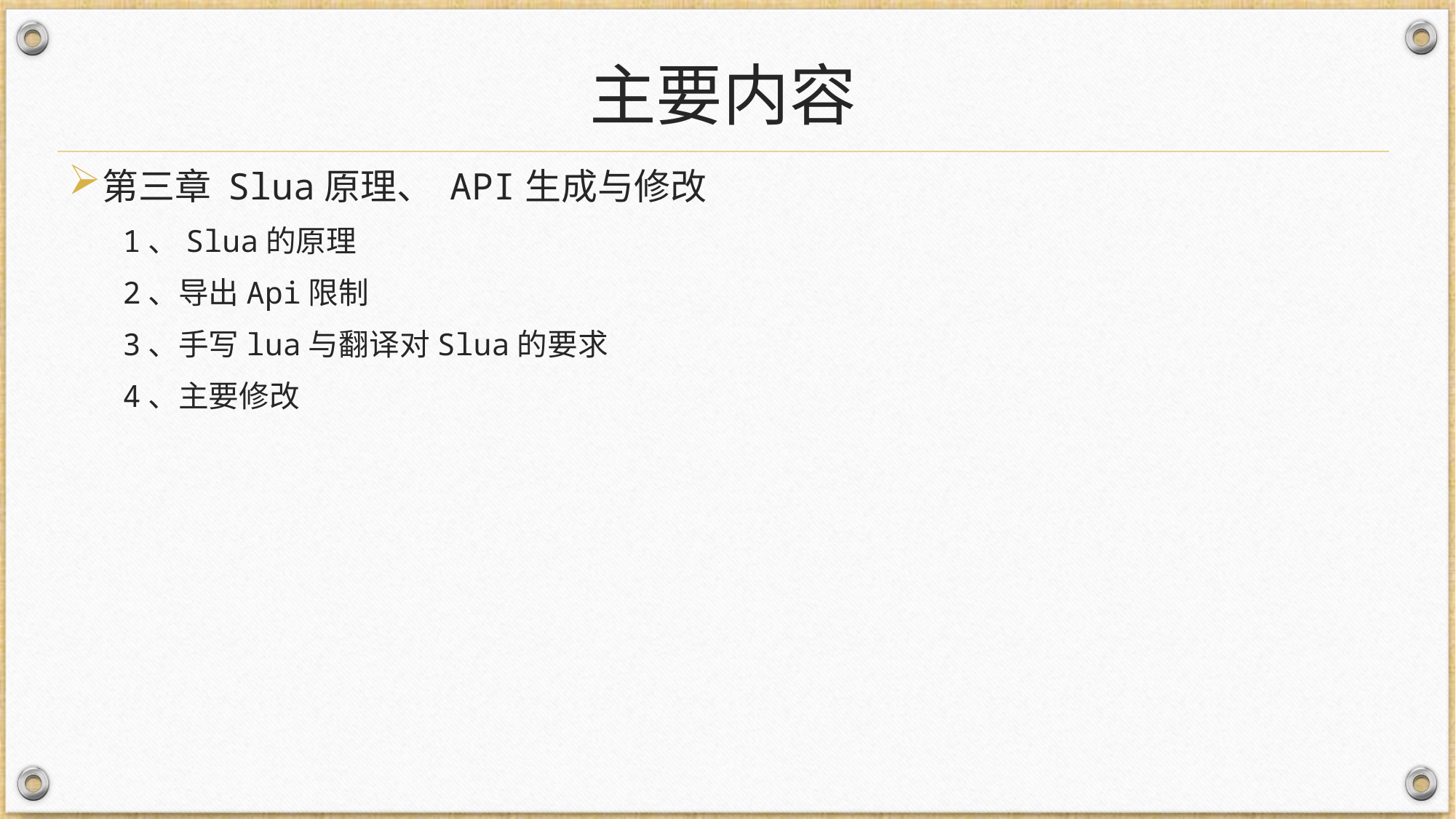

# 主要内容
第三章 Slua原理、 API生成与修改
1、Slua的原理
2、导出Api限制
3、手写lua与翻译对Slua的要求
4、主要修改